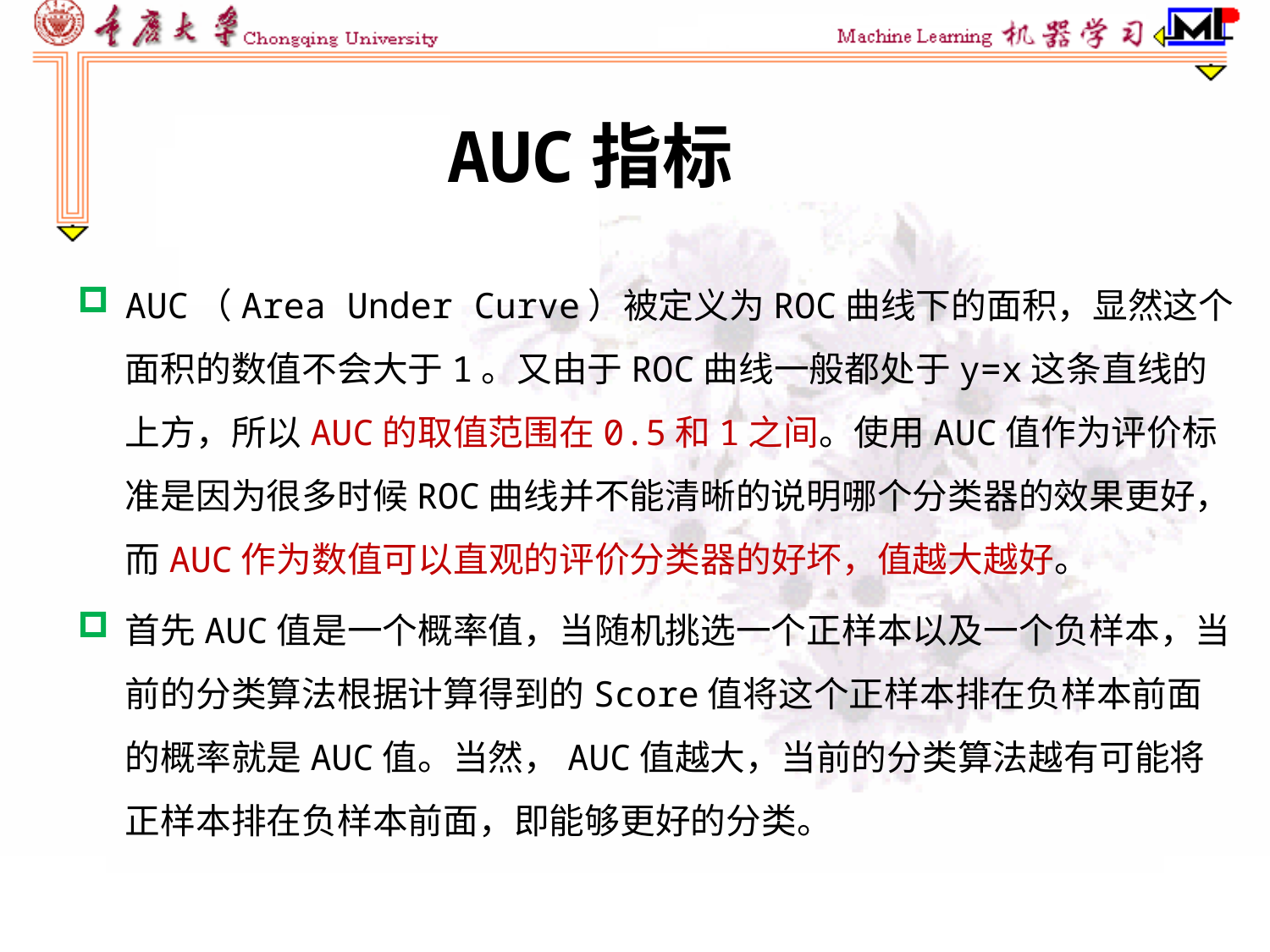

AUC指标
AUC（Area Under Curve）被定义为ROC曲线下的面积，显然这个面积的数值不会大于1。又由于ROC曲线一般都处于y=x这条直线的上方，所以AUC的取值范围在0.5和1之间。使用AUC值作为评价标准是因为很多时候ROC曲线并不能清晰的说明哪个分类器的效果更好，而AUC作为数值可以直观的评价分类器的好坏，值越大越好。
首先AUC值是一个概率值，当随机挑选一个正样本以及一个负样本，当前的分类算法根据计算得到的Score值将这个正样本排在负样本前面的概率就是AUC值。当然，AUC值越大，当前的分类算法越有可能将正样本排在负样本前面，即能够更好的分类。